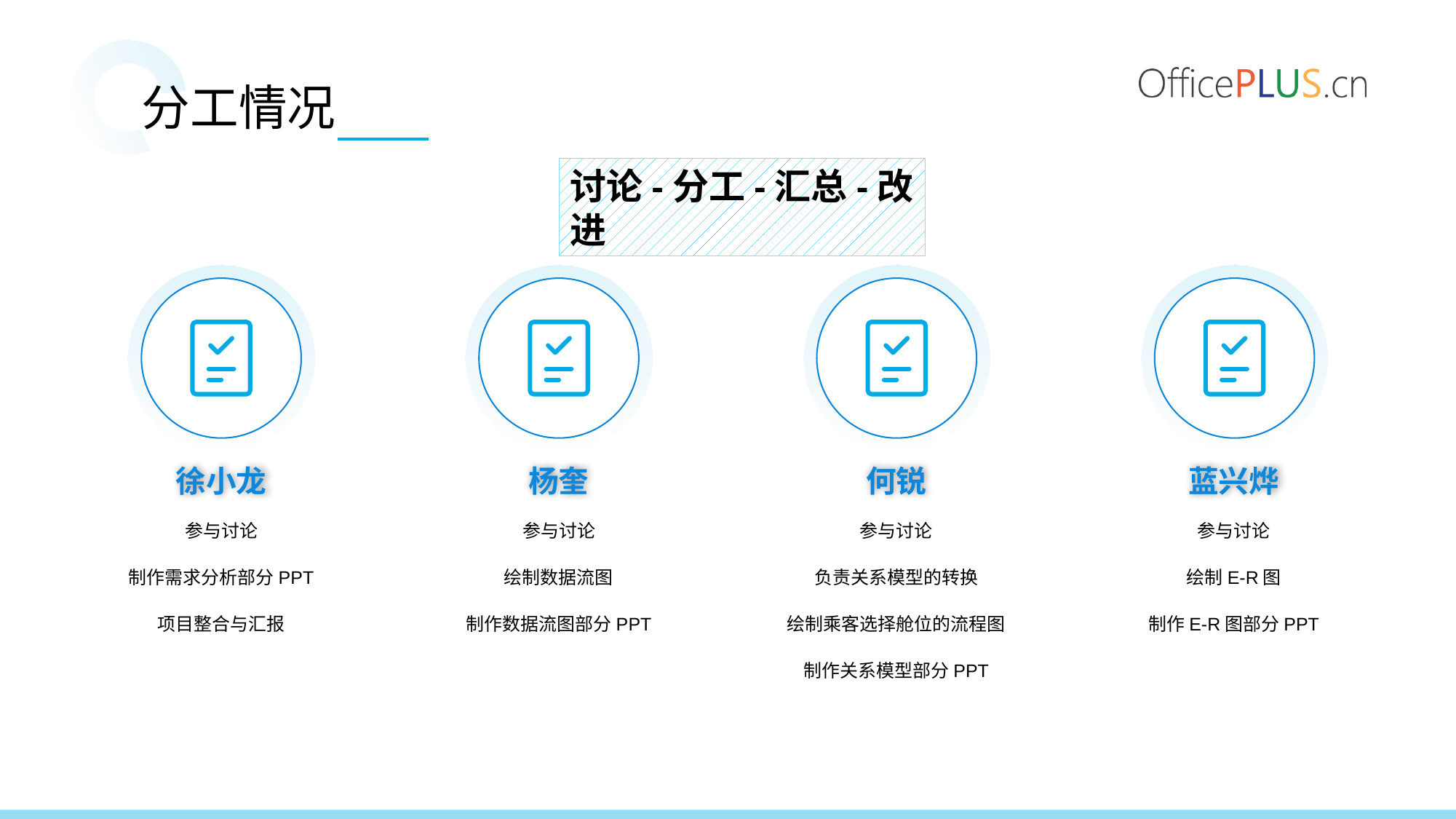

分工情况
讨论-分工-汇总-改进

徐小龙
杨奎
何锐
蓝兴烨
参与讨论
制作需求分析部分PPT
项目整合与汇报
参与讨论
绘制数据流图
制作数据流图部分PPT
参与讨论
负责关系模型的转换
绘制乘客选择舱位的流程图
制作关系模型部分PPT
参与讨论
绘制E-R图
制作E-R图部分PPT